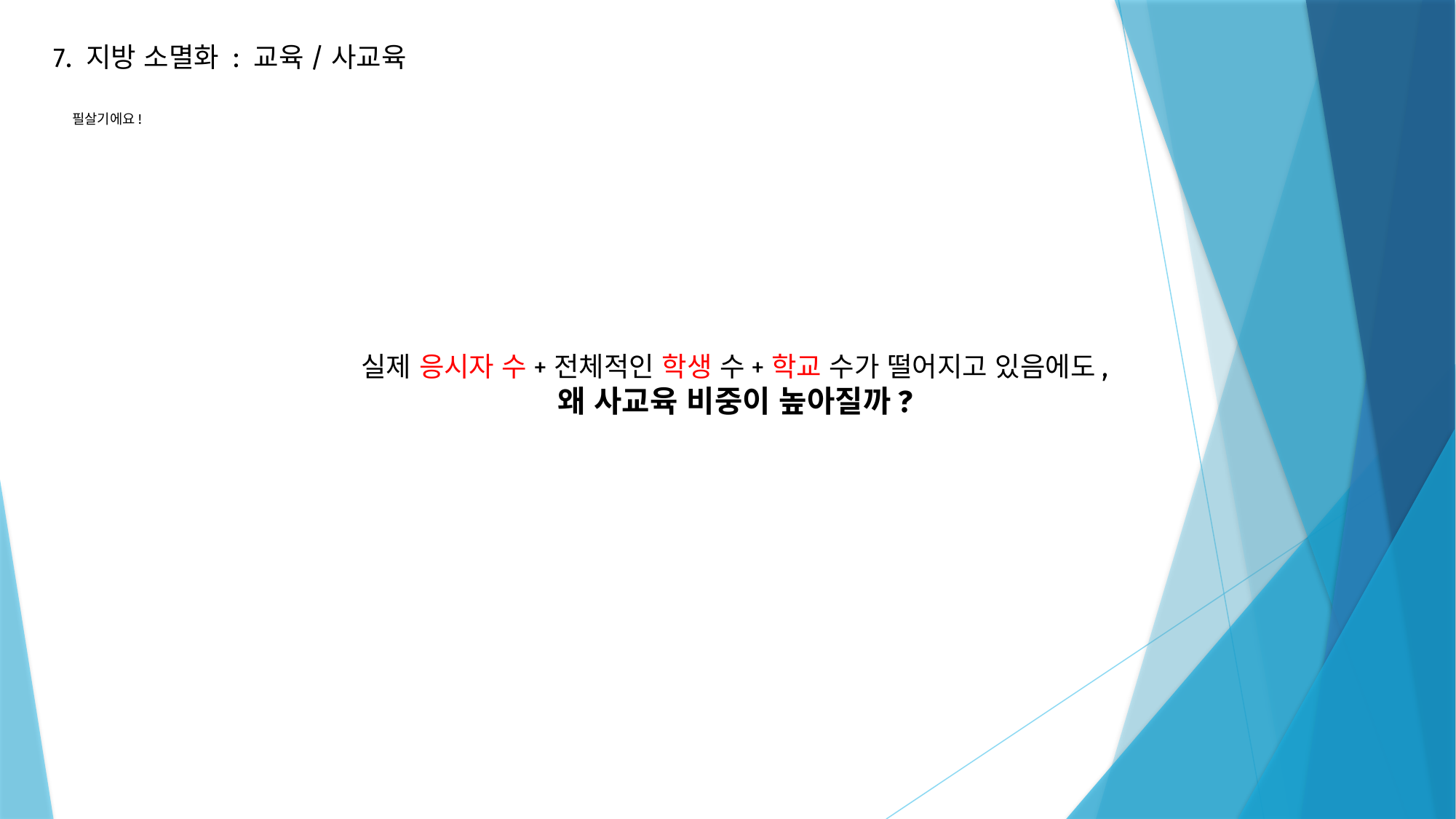

7. 지방 소멸화 : 교육/사교육
필살기에요!
실제 응시자 수+전체적인 학생 수+학교 수가 떨어지고 있음에도,
왜 사교육 비중이 높아질까?